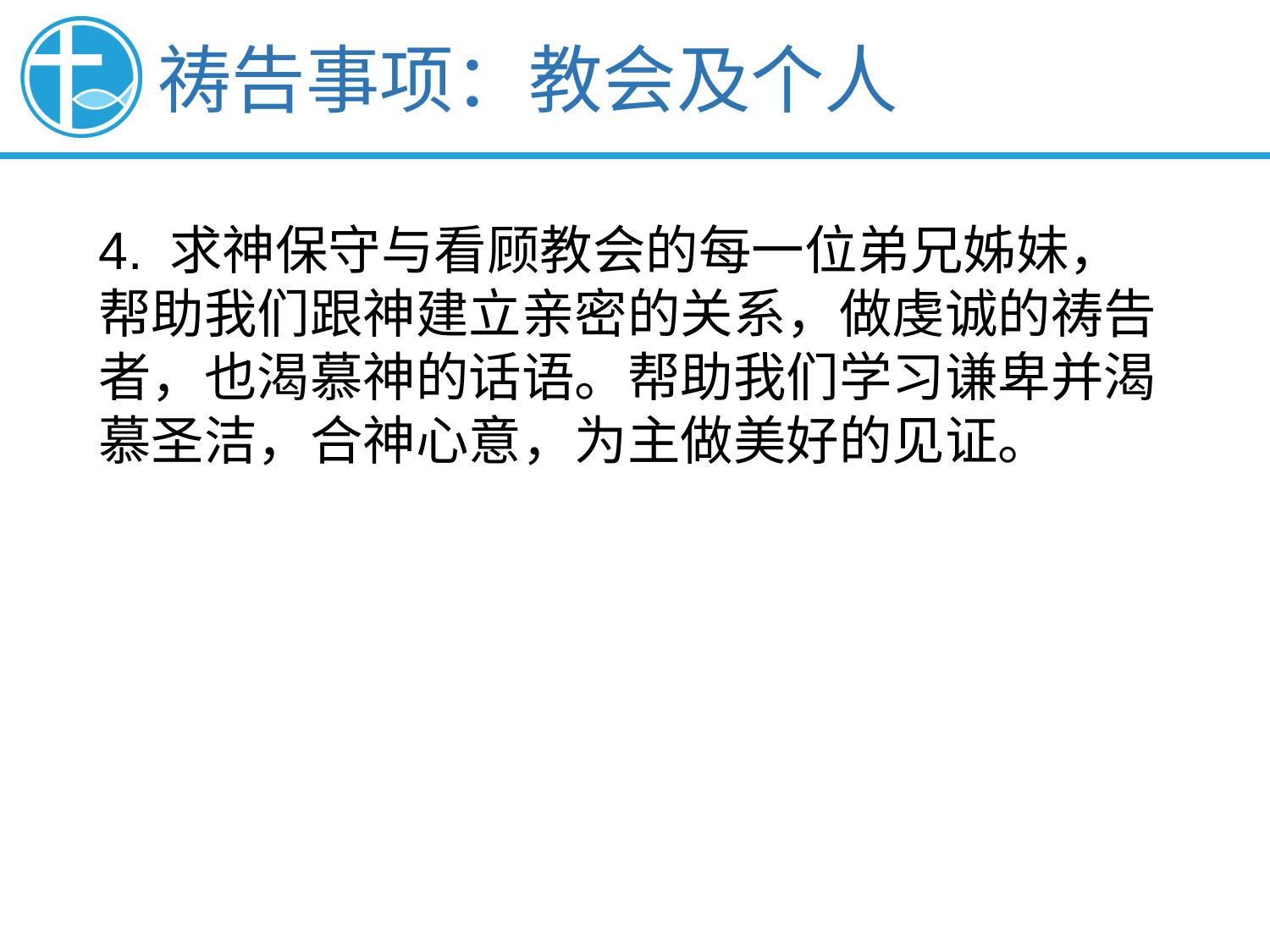

祷告事项：教会及个人

4. 求神保守与看顾教会的每一位弟兄姊妹，帮助我们跟神建立亲密的关系，做虔诚的祷告者，也渴慕神的话语。帮助我们学习谦卑并渴慕圣洁，合神心意，为主做美好的见证。